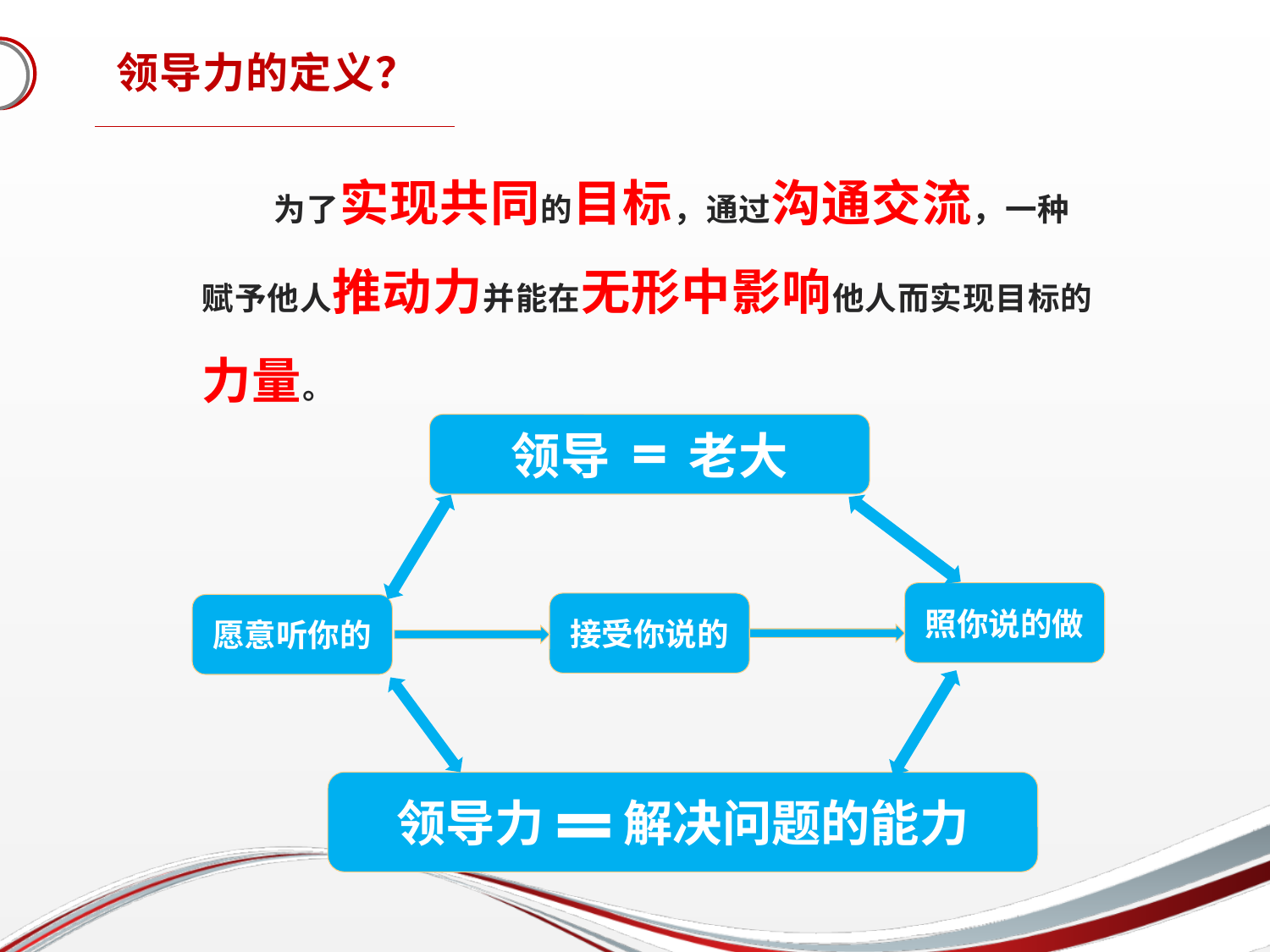

领导力的定义？
        为了实现共同的目标，通过沟通交流，一种赋予他人推动力并能在无形中影响他人而实现目标的力量。
领导           老大

照你说的做
接受你说的
愿意听你的

领导力           解决问题的能力